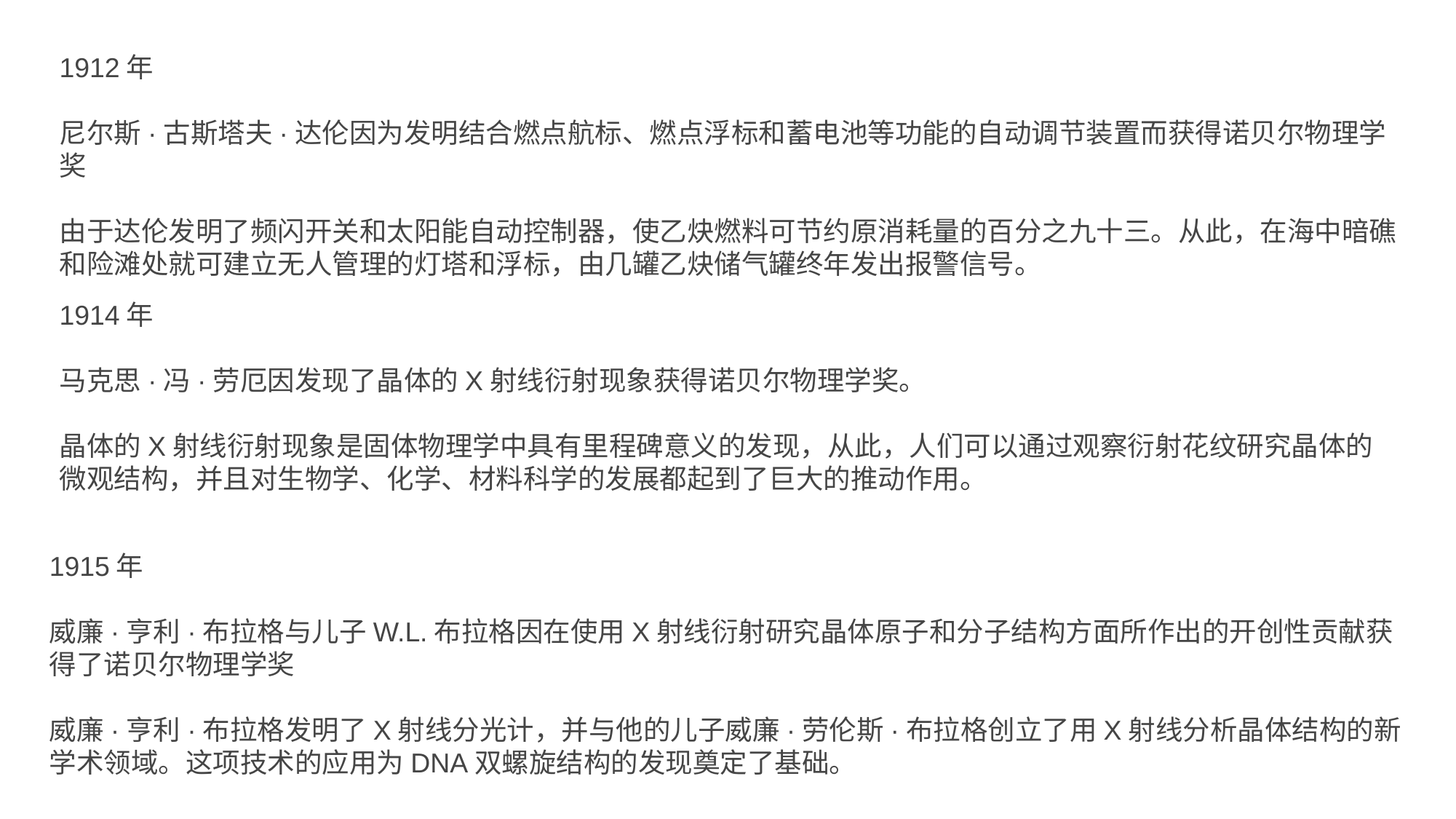

1912年
尼尔斯·古斯塔夫·达伦因为发明结合燃点航标、燃点浮标和蓄电池等功能的自动调节装置而获得诺贝尔物理学奖
由于达伦发明了频闪开关和太阳能自动控制器，使乙炔燃料可节约原消耗量的百分之九十三。从此，在海中暗礁和险滩处就可建立无人管理的灯塔和浮标，由几罐乙炔储气罐终年发出报警信号。
1914年
马克思·冯·劳厄因发现了晶体的X射线衍射现象获得诺贝尔物理学奖。
晶体的X射线衍射现象是固体物理学中具有里程碑意义的发现，从此，人们可以通过观察衍射花纹研究晶体的微观结构，并且对生物学、化学、材料科学的发展都起到了巨大的推动作用。
1915年
威廉·亨利·布拉格与儿子W.L.布拉格因在使用X射线衍射研究晶体原子和分子结构方面所作出的开创性贡献获得了诺贝尔物理学奖
威廉·亨利·布拉格发明了X射线分光计，并与他的儿子威廉·劳伦斯·布拉格创立了用X射线分析晶体结构的新学术领域。这项技术的应用为DNA双螺旋结构的发现奠定了基础。